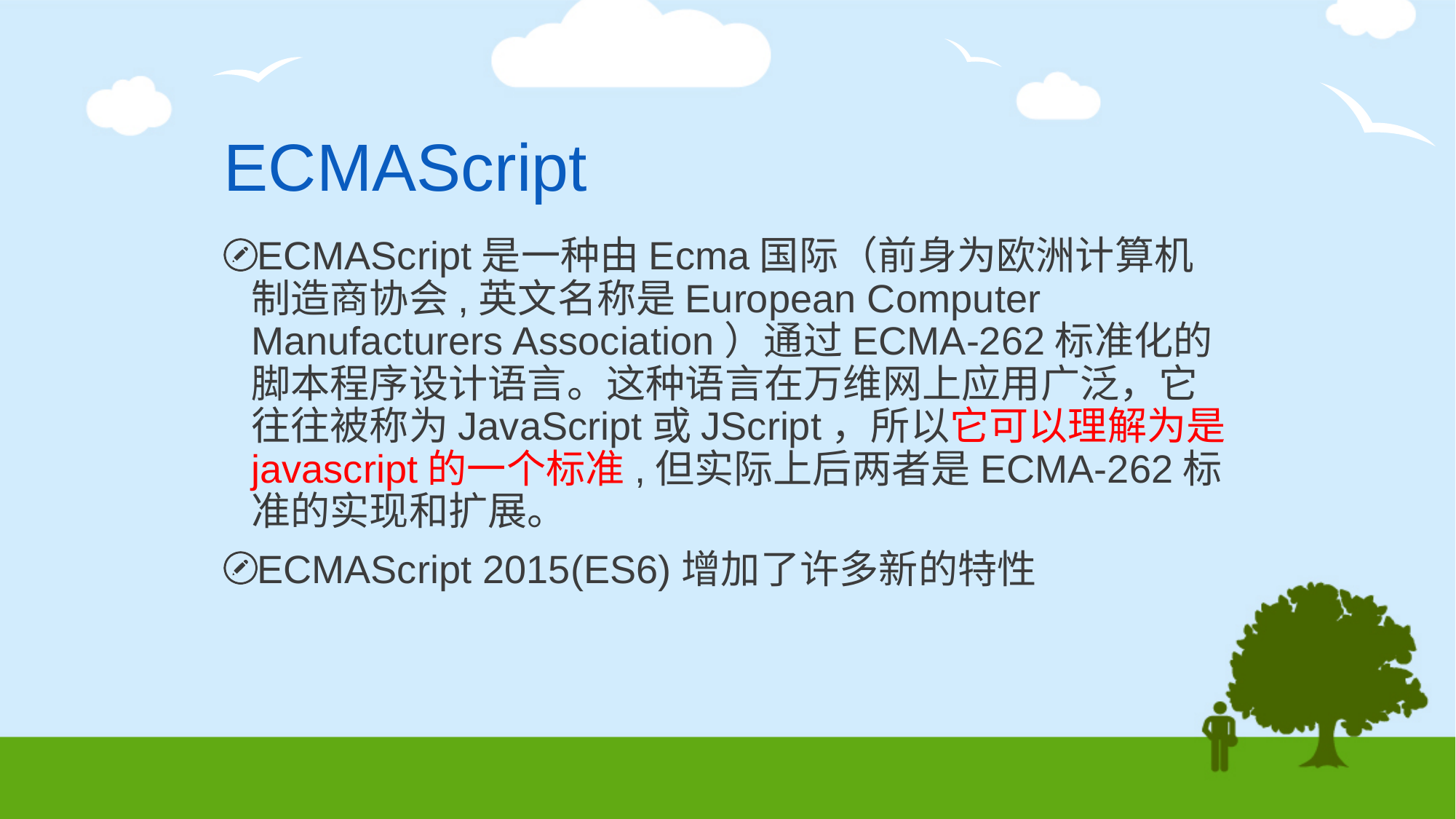

# ECMAScript
ECMAScript是一种由Ecma国际（前身为欧洲计算机制造商协会,英文名称是European Computer Manufacturers Association）通过ECMA-262标准化的脚本程序设计语言。这种语言在万维网上应用广泛，它往往被称为JavaScript或JScript，所以它可以理解为是javascript的一个标准,但实际上后两者是ECMA-262标准的实现和扩展。
ECMAScript 2015(ES6)增加了许多新的特性